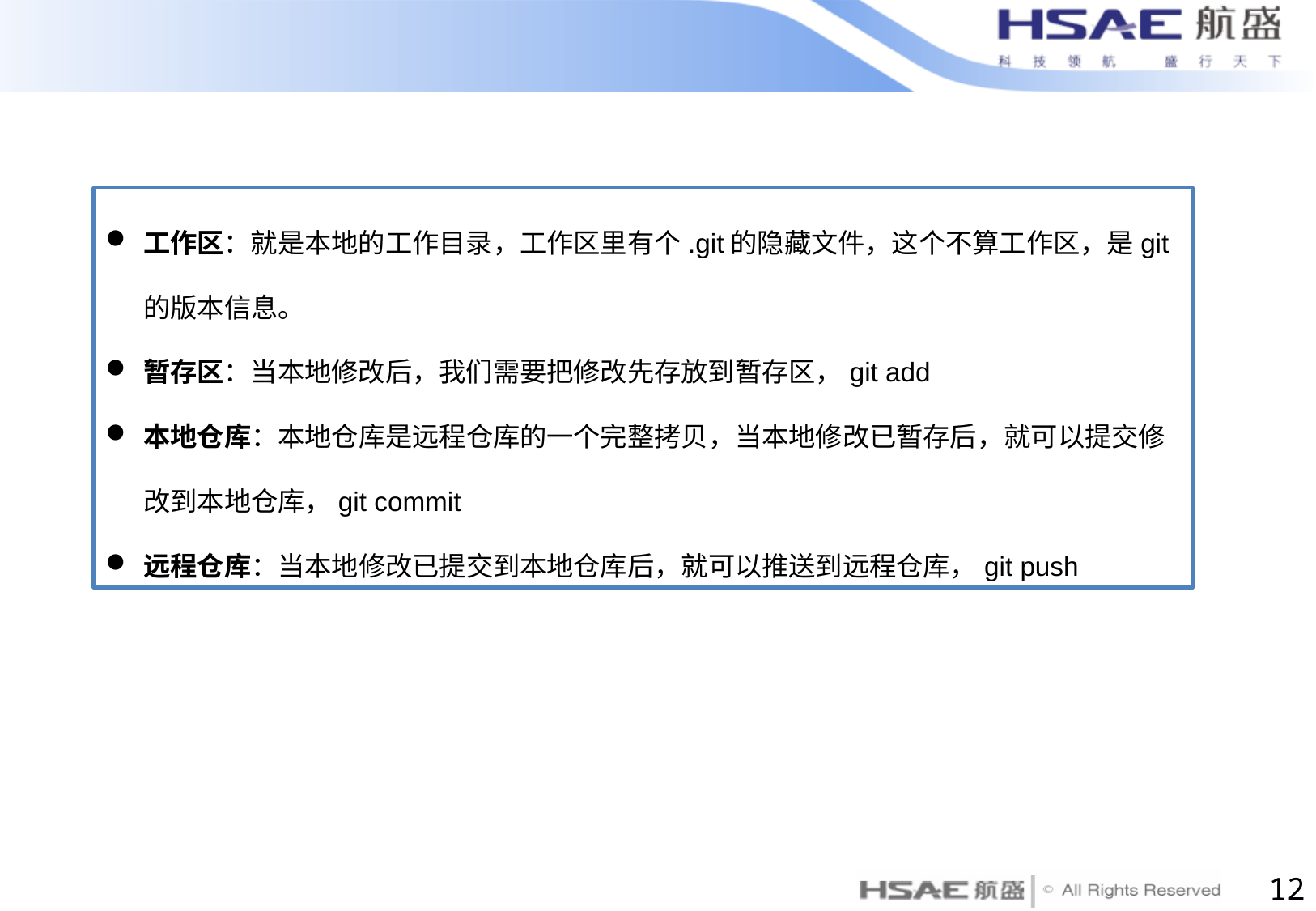

工作区：就是本地的工作目录，工作区里有个.git的隐藏文件，这个不算工作区，是git的版本信息。
暂存区：当本地修改后，我们需要把修改先存放到暂存区，git add
本地仓库：本地仓库是远程仓库的一个完整拷贝，当本地修改已暂存后，就可以提交修改到本地仓库，git commit
远程仓库：当本地修改已提交到本地仓库后，就可以推送到远程仓库，git push